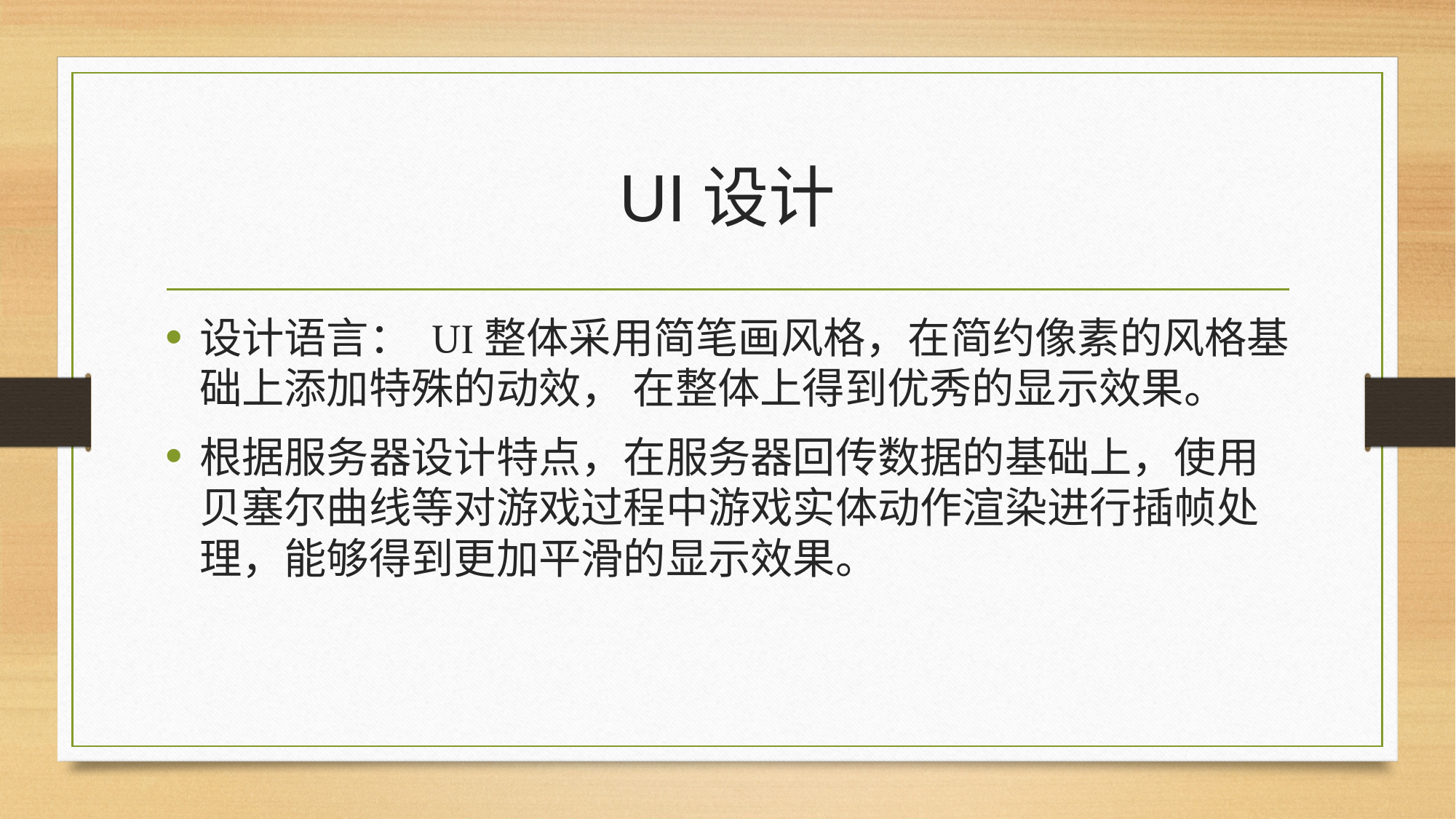

# UI设计
设计语言： UI整体采用简笔画风格，在简约像素的风格基础上添加特殊的动效， 在整体上得到优秀的显示效果。
根据服务器设计特点，在服务器回传数据的基础上，使用贝塞尔曲线等对游戏过程中游戏实体动作渲染进行插帧处理，能够得到更加平滑的显示效果。